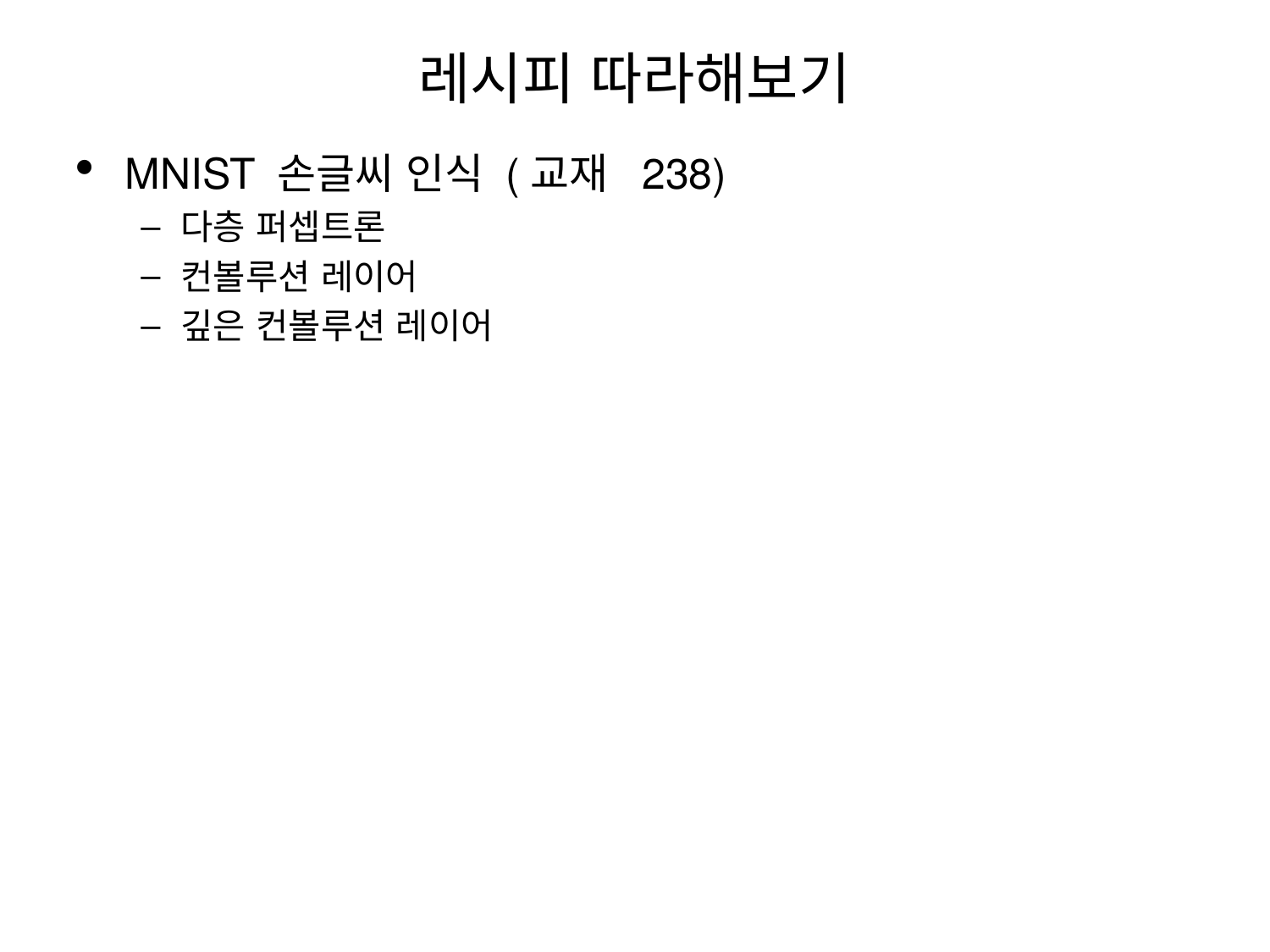

# 레시피 따라해보기
MNIST 손글씨 인식 (교재  238)
다층 퍼셉트론
컨볼루션 레이어
깊은 컨볼루션 레이어